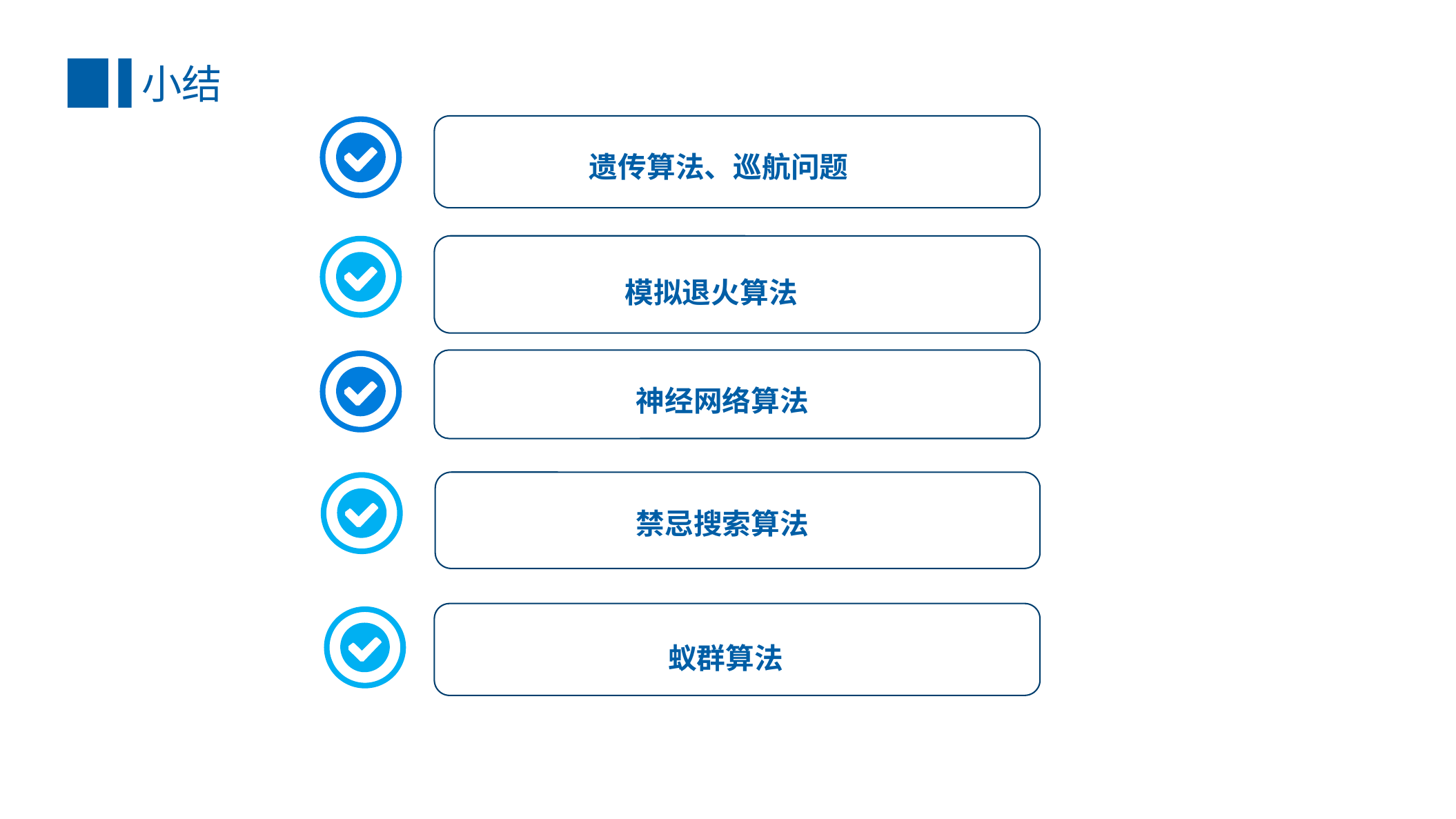

小结

遗传算法、巡航问题

模拟退火算法

神经网络算法

禁忌搜索算法

蚁群算法